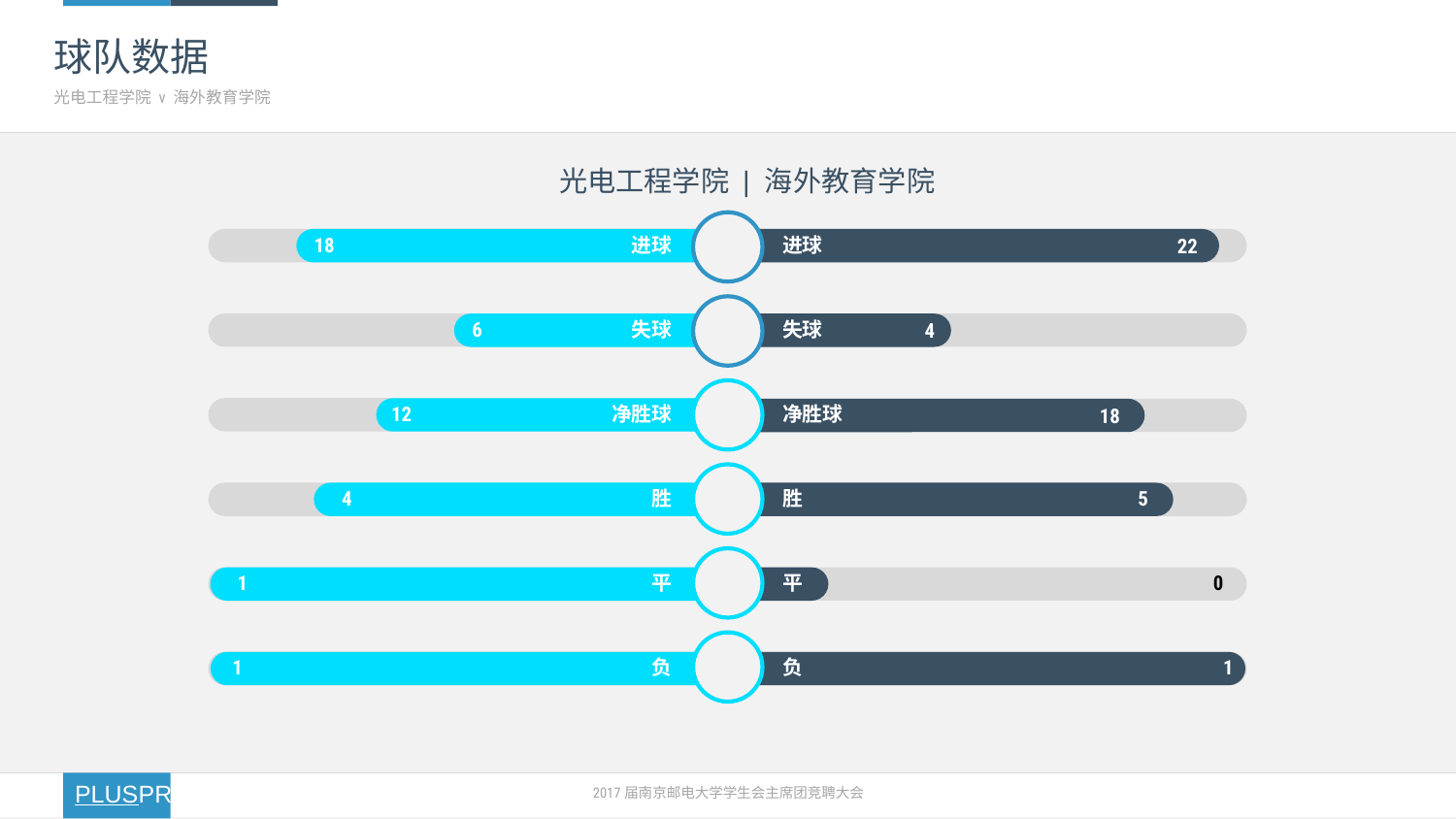

# 球队数据
光电工程学院 v 海外教育学院
                                       光电工程学院 | 海外教育学院

进球
18

进球
22

失球
4

失球
6

净胜球
12

净胜球
18

胜
4

胜
5

平
1

平
0

负
1

负
1